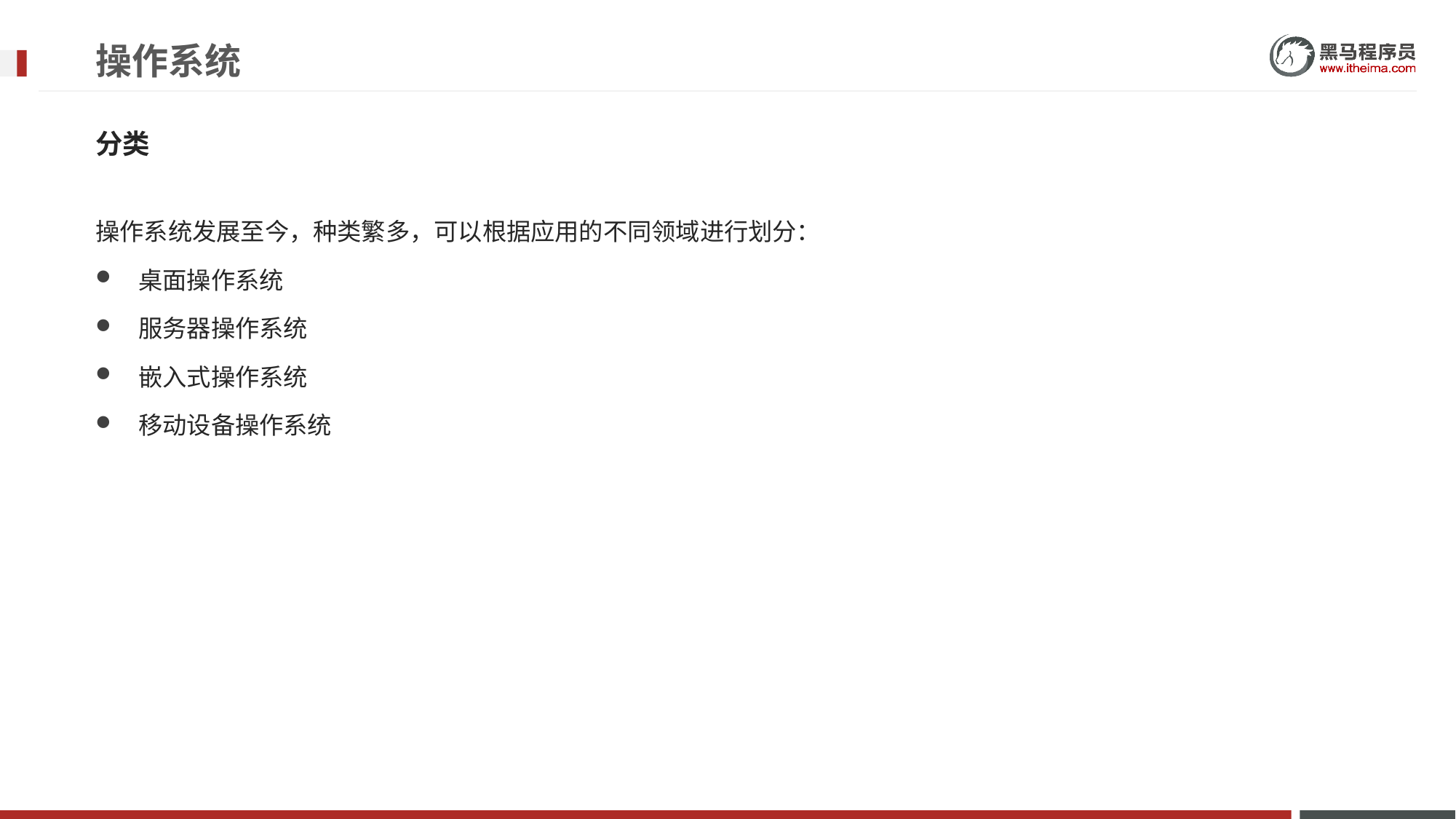

# 操作系统
分类
操作系统发展至今，种类繁多，可以根据应用的不同领域进行划分：
桌面操作系统
服务器操作系统
嵌入式操作系统
移动设备操作系统